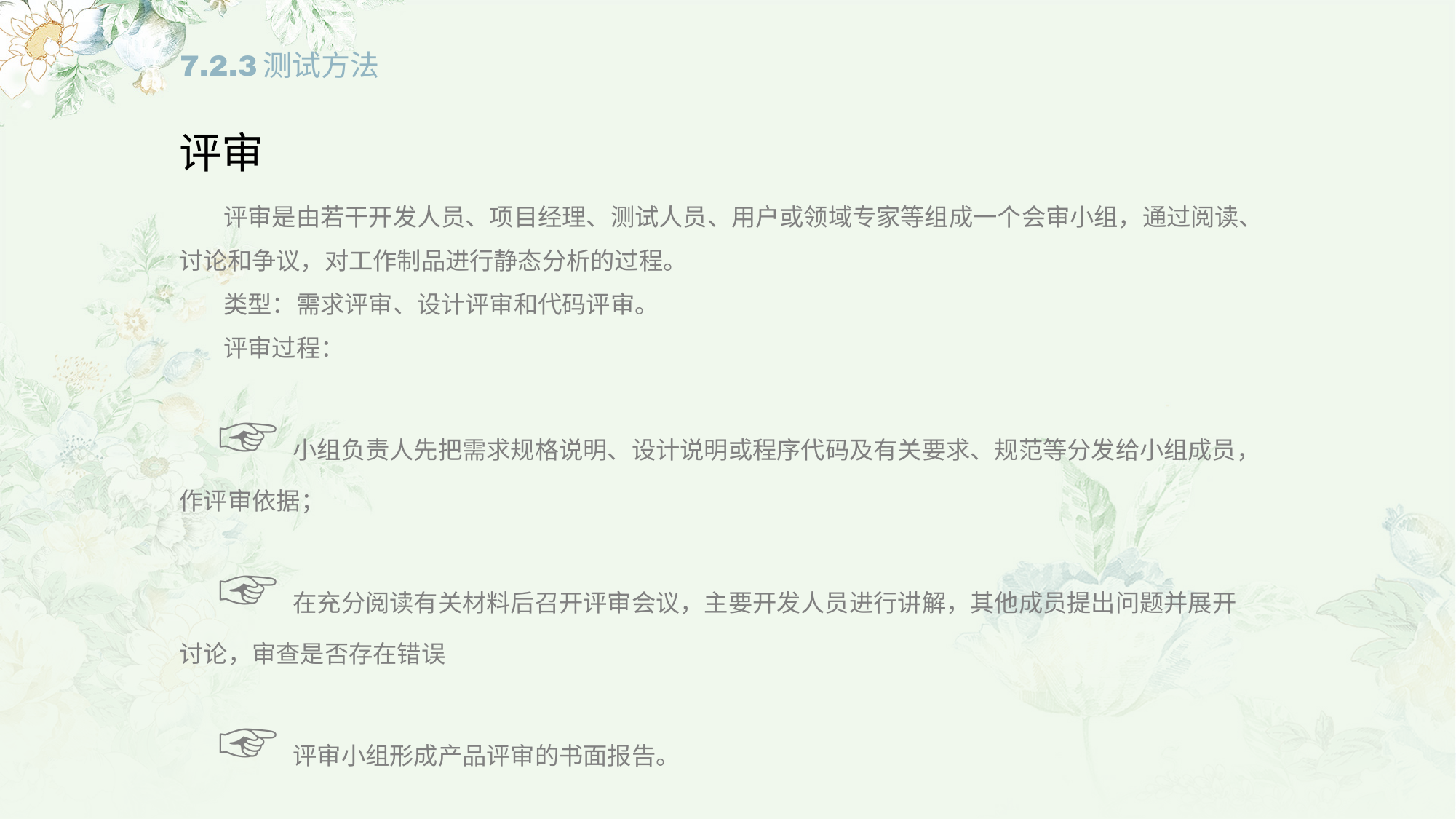

# 7.2.3测试方法
评审
       评审是由若干开发人员、项目经理、测试人员、用户或领域专家等组成一个会审小组，通过阅读、讨论和争议，对工作制品进行静态分析的过程。
       类型：需求评审、设计评审和代码评审。
       评审过程：
       ☞小组负责人先把需求规格说明、设计说明或程序代码及有关要求、规范等分发给小组成员，作评审依据；
       ☞在充分阅读有关材料后召开评审会议，主要开发人员进行讲解，其他成员提出问题并展开讨论，审查是否存在错误
       ☞评审小组形成产品评审的书面报告。